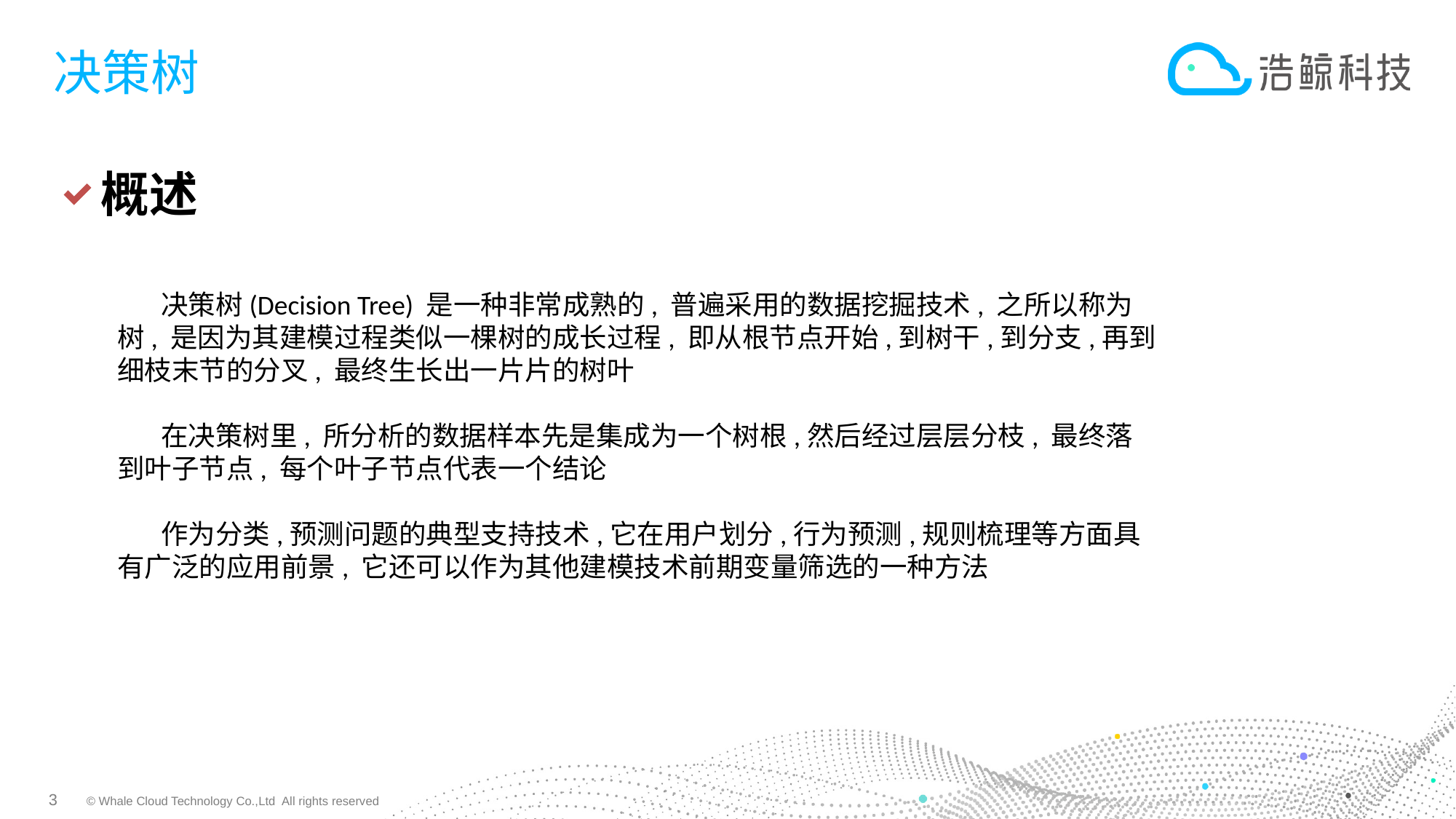

# 决策树

概述

      决策树(Decision Tree) 是一种非常成熟的, 普遍采用的数据挖掘技术, 之所以称为树, 是因为其建模过程类似一棵树的成长过程, 即从根节点开始,到树干,到分支,再到细枝末节的分叉, 最终生长出一片片的树叶

      在决策树里, 所分析的数据样本先是集成为一个树根,然后经过层层分枝, 最终落到叶子节点, 每个叶子节点代表一个结论

      作为分类,预测问题的典型支持技术,它在用户划分,行为预测,规则梳理等方面具有广泛的应用前景, 它还可以作为其他建模技术前期变量筛选的一种方法